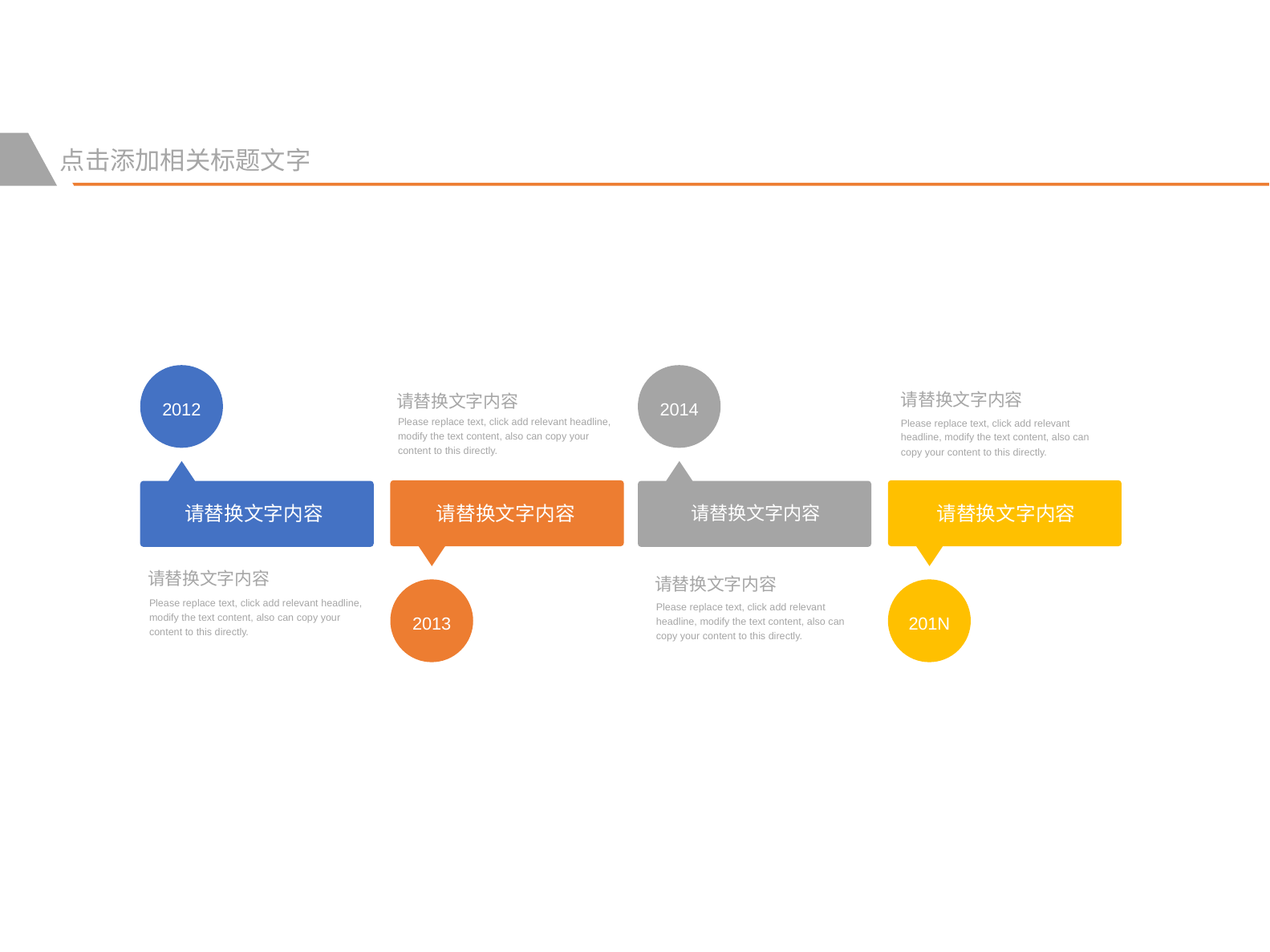

点击添加相关标题文字

2012

2014
请替换文字内容
请替换文字内容
Please replace text, click add relevant headline, modify the text content, also can copy your content to this directly.
Please replace text, click add relevant headline, modify the text content, also can copy your content to this directly.

请替换文字内容
请替换文字内容
请替换文字内容
请替换文字内容
请替换文字内容
请替换文字内容

2013

201N
Please replace text, click add relevant headline, modify the text content, also can copy your content to this directly.
Please replace text, click add relevant headline, modify the text content, also can copy your content to this directly.